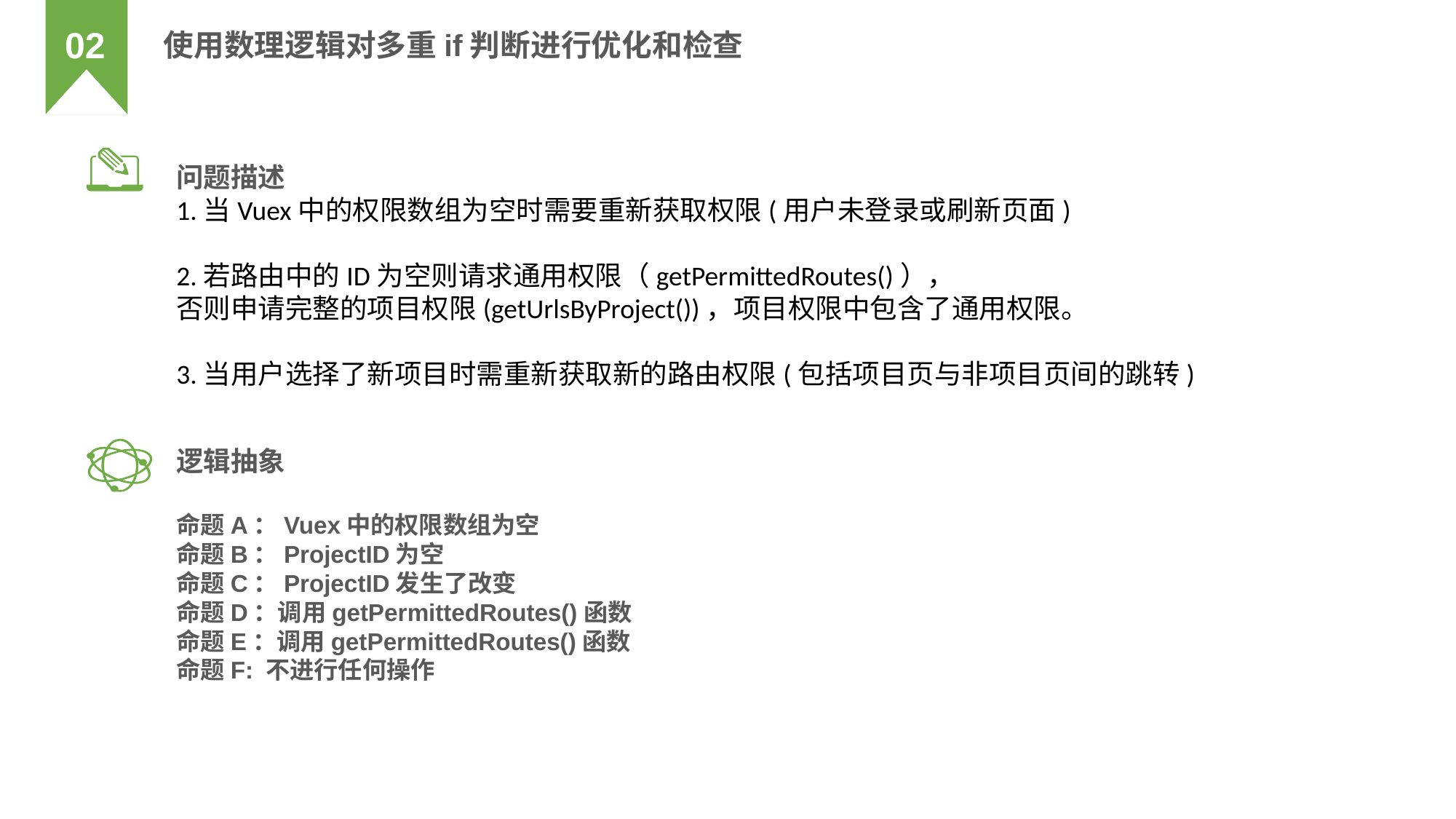

02
使用数理逻辑对多重if判断进行优化和检查

问题描述
1.当Vuex中的权限数组为空时需要重新获取权限(用户未登录或刷新页面)

2.若路由中的ID为空则请求通用权限（getPermittedRoutes()），
否则申请完整的项目权限(getUrlsByProject())，项目权限中包含了通用权限。

3.当用户选择了新项目时需重新获取新的路由权限(包括项目页与非项目页间的跳转)

逻辑抽象

命题A：Vuex中的权限数组为空
命题B：ProjectID为空
命题C：ProjectID发生了改变
命题D：调用getPermittedRoutes()函数
命题E：调用getPermittedRoutes()函数
命题F: 不进行任何操作